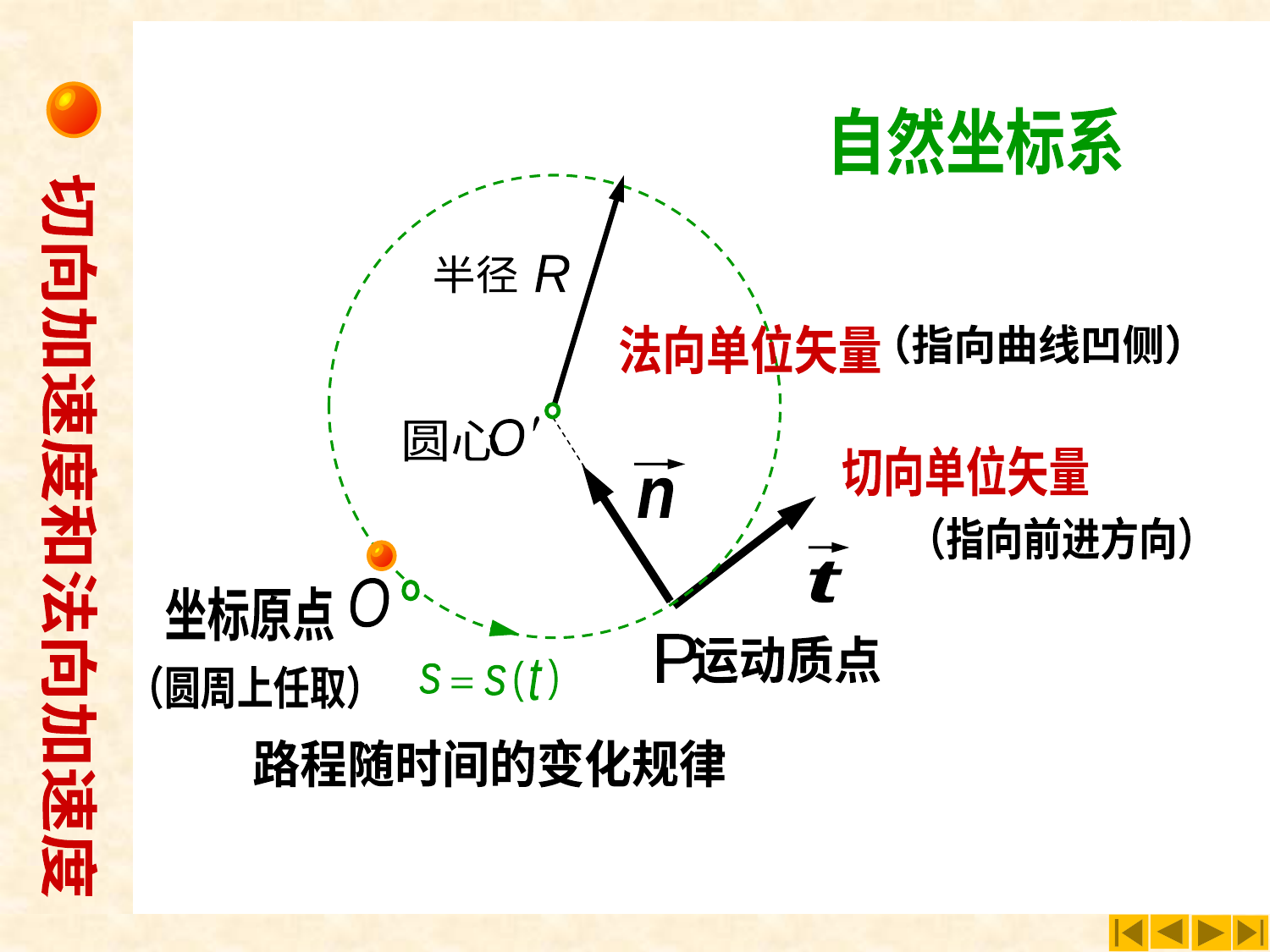

自然坐标系

切向加速度和法向加速度
自然坐标系

R
半径

O
圆心
法向单位矢量
（指向曲线凹侧）

切向单位矢量
（指向前进方向）

n

τ
O

坐标原点
（圆周上任取）

(
t
(
s
s
=
路程随时间的变化规律
P
运动质点